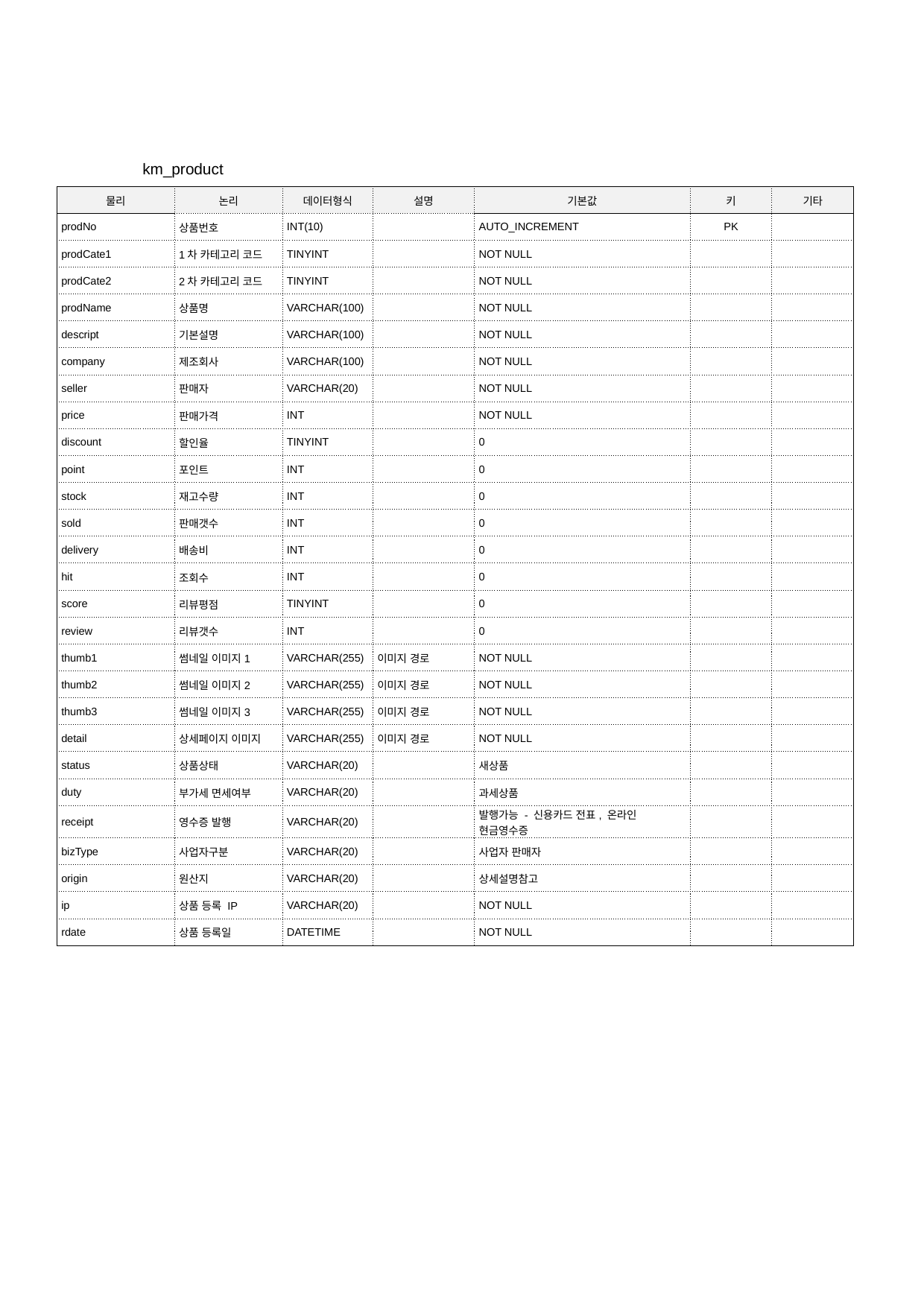

km_product
| 물리 | 논리 | 데이터형식 | 설명 | 기본값 | 키 | 기타 |
| --- | --- | --- | --- | --- | --- | --- |
| prodNo | 상품번호 | INT(10) |  | AUTO\_INCREMENT | PK |  |
| prodCate1 | 1차 카테고리 코드 | TINYINT |  | NOT NULL |  |  |
| prodCate2 | 2차 카테고리 코드 | TINYINT |  | NOT NULL |  |  |
| prodName | 상품명 | VARCHAR(100) |  | NOT NULL |  |  |
| descript | 기본설명 | VARCHAR(100) |  | NOT NULL |  |  |
| company | 제조회사 | VARCHAR(100) |  | NOT NULL |  |  |
| seller | 판매자 | VARCHAR(20) |  | NOT NULL |  |  |
| price | 판매가격 | INT |  | NOT NULL |  |  |
| discount | 할인율 | TINYINT |  | 0 |  |  |
| point | 포인트 | INT |  | 0 |  |  |
| stock | 재고수량 | INT |  | 0 |  |  |
| sold | 판매갯수 | INT |  | 0 |  |  |
| delivery | 배송비 | INT |  | 0 |  |  |
| hit | 조회수 | INT |  | 0 |  |  |
| score | 리뷰평점 | TINYINT |  | 0 |  |  |
| review | 리뷰갯수 | INT |  | 0 |  |  |
| thumb1 | 썸네일 이미지1 | VARCHAR(255) | 이미지 경로 | NOT NULL |  |  |
| thumb2 | 썸네일 이미지2 | VARCHAR(255) | 이미지 경로 | NOT NULL |  |  |
| thumb3 | 썸네일 이미지3 | VARCHAR(255) | 이미지 경로 | NOT NULL |  |  |
| detail | 상세페이지 이미지 | VARCHAR(255) | 이미지 경로 | NOT NULL |  |  |
| status | 상품상태 | VARCHAR(20) |  | 새상품 |  |  |
| duty | 부가세 면세여부 | VARCHAR(20) |  | 과세상품 |  |  |
| receipt | 영수증 발행 | VARCHAR(20) |  | 발행가능 - 신용카드 전표, 온라인 현금영수증 |  |  |
| bizType | 사업자구분 | VARCHAR(20) |  | 사업자 판매자 |  |  |
| origin | 원산지 | VARCHAR(20) |  | 상세설명참고 |  |  |
| ip | 상품 등록 IP | VARCHAR(20) |  | NOT NULL |  |  |
| rdate | 상품 등록일 | DATETIME |  | NOT NULL |  |  |